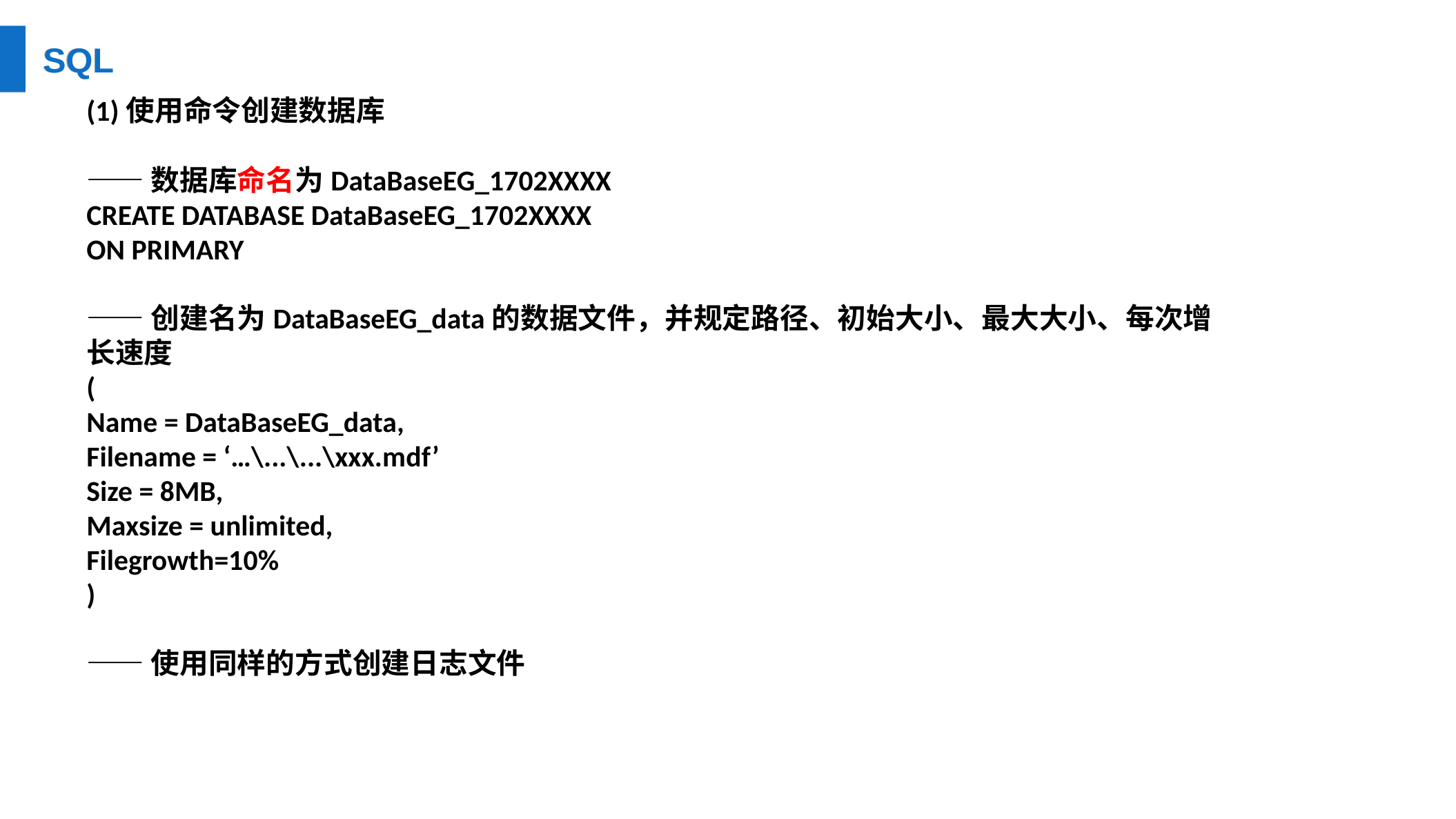

SQL
SQL
(1)使用命令创建数据库

——数据库命名为DataBaseEG_1702XXXX
CREATE DATABASE DataBaseEG_1702XXXX
ON PRIMARY

——创建名为DataBaseEG_data的数据文件，并规定路径、初始大小、最大大小、每次增长速度
(
Name = DataBaseEG_data,
Filename = ‘…\...\...\xxx.mdf’
Size = 8MB,
Maxsize = unlimited,
Filegrowth=10%
)

——使用同样的方式创建日志文件